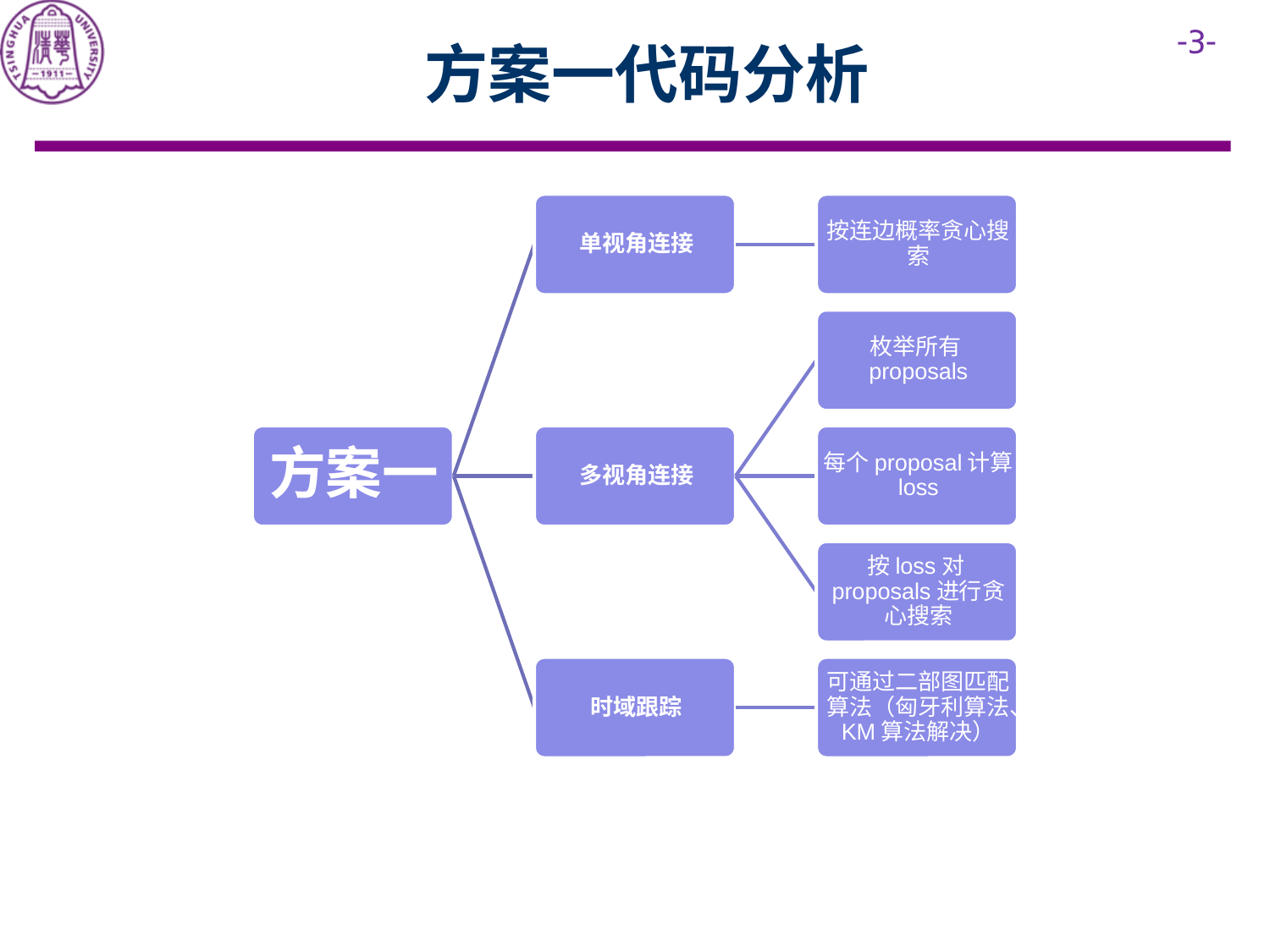

# 方案一代码分析
方案一

单视角连接

按连边概率贪心搜索

多视角连接

枚举所有proposals

每个proposal计算loss

按loss对proposals进行贪心搜索

时域跟踪

可通过二部图匹配算法（匈牙利算法、KM算法解决）